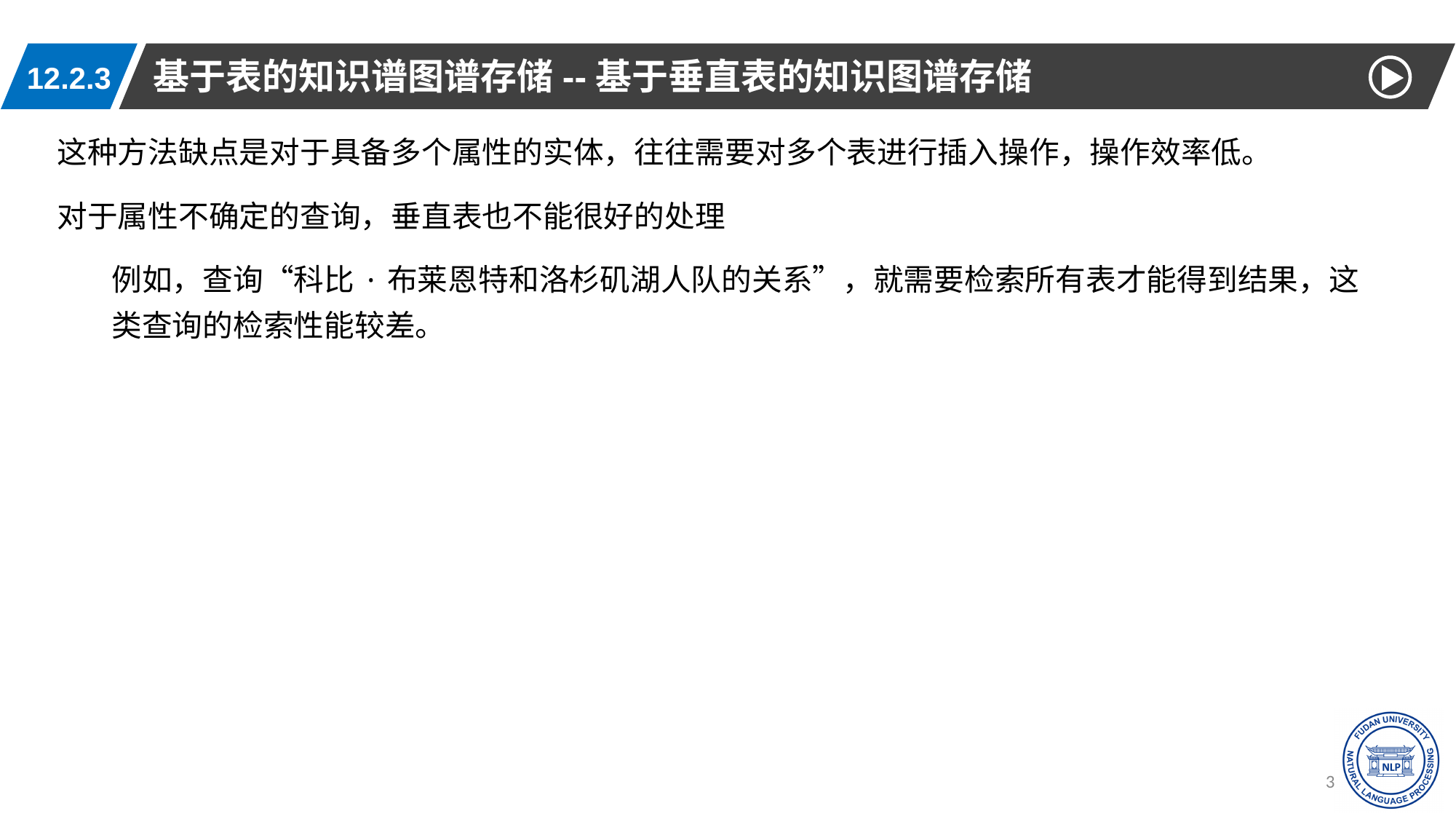

基于表的知识谱图谱存储--基于垂直表的知识图谱存储
12.2.3

这种方法缺点是对于具备多个属性的实体，往往需要对多个表进行插入操作，操作效率低。
对于属性不确定的查询，垂直表也不能很好的处理
例如，查询“科比·布莱恩特和洛杉矶湖人队的关系”，就需要检索所有表才能得到结果，这类查询的检索性能较差。
36